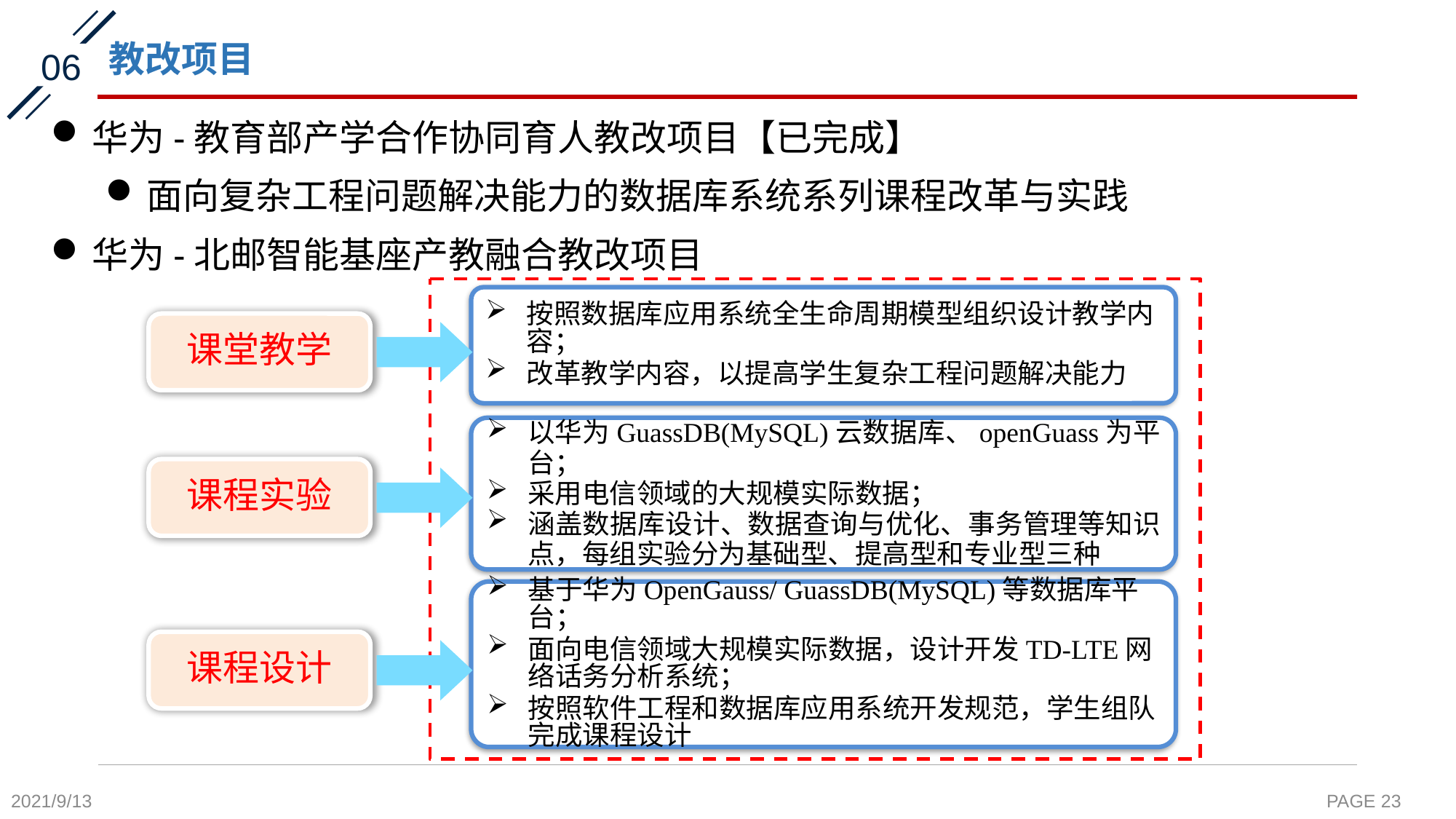

# 教改项目
06
华为-教育部产学合作协同育人教改项目【已完成】
面向复杂工程问题解决能力的数据库系统系列课程改革与实践
华为-北邮智能基座产教融合教改项目

按照数据库应用系统全生命周期模型组织设计教学内容；
改革教学内容，以提高学生复杂工程问题解决能力
课堂教学

以华为GuassDB(MySQL)云数据库、openGuass为平台；
采用电信领域的大规模实际数据；
涵盖数据库设计、数据查询与优化、事务管理等知识点，每组实验分为基础型、提高型和专业型三种
课程实验

基于华为OpenGauss/ GuassDB(MySQL)等数据库平台；
面向电信领域大规模实际数据，设计开发TD-LTE网络话务分析系统；
按照软件工程和数据库应用系统开发规范，学生组队完成课程设计
课程设计

2021/9/13
PAGE 23